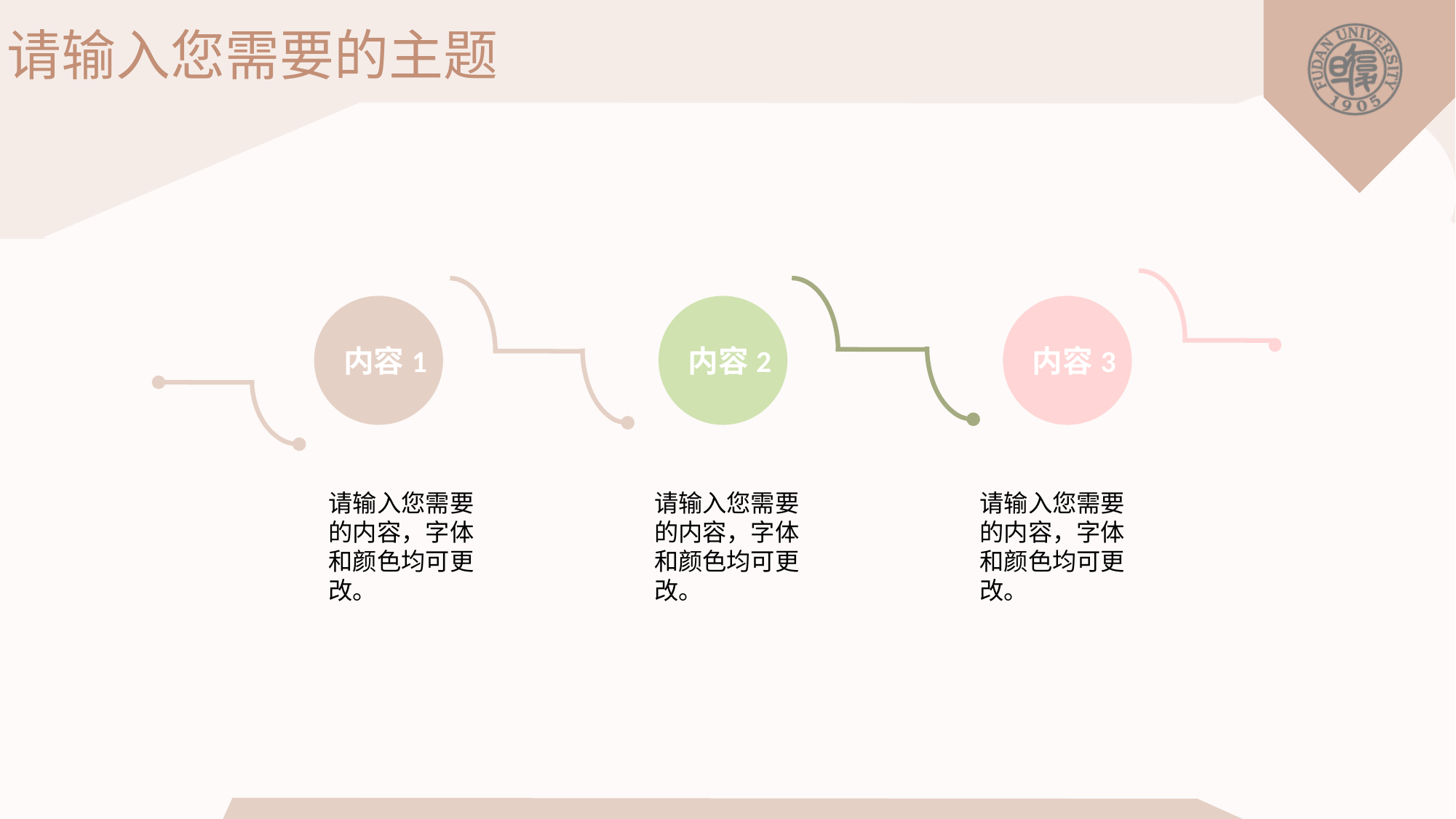

请输入您需要的主题

内容1
内容2
内容3

请输入您需要的内容，字体和颜色均可更改。
请输入您需要的内容，字体和颜色均可更改。
请输入您需要的内容，字体和颜色均可更改。